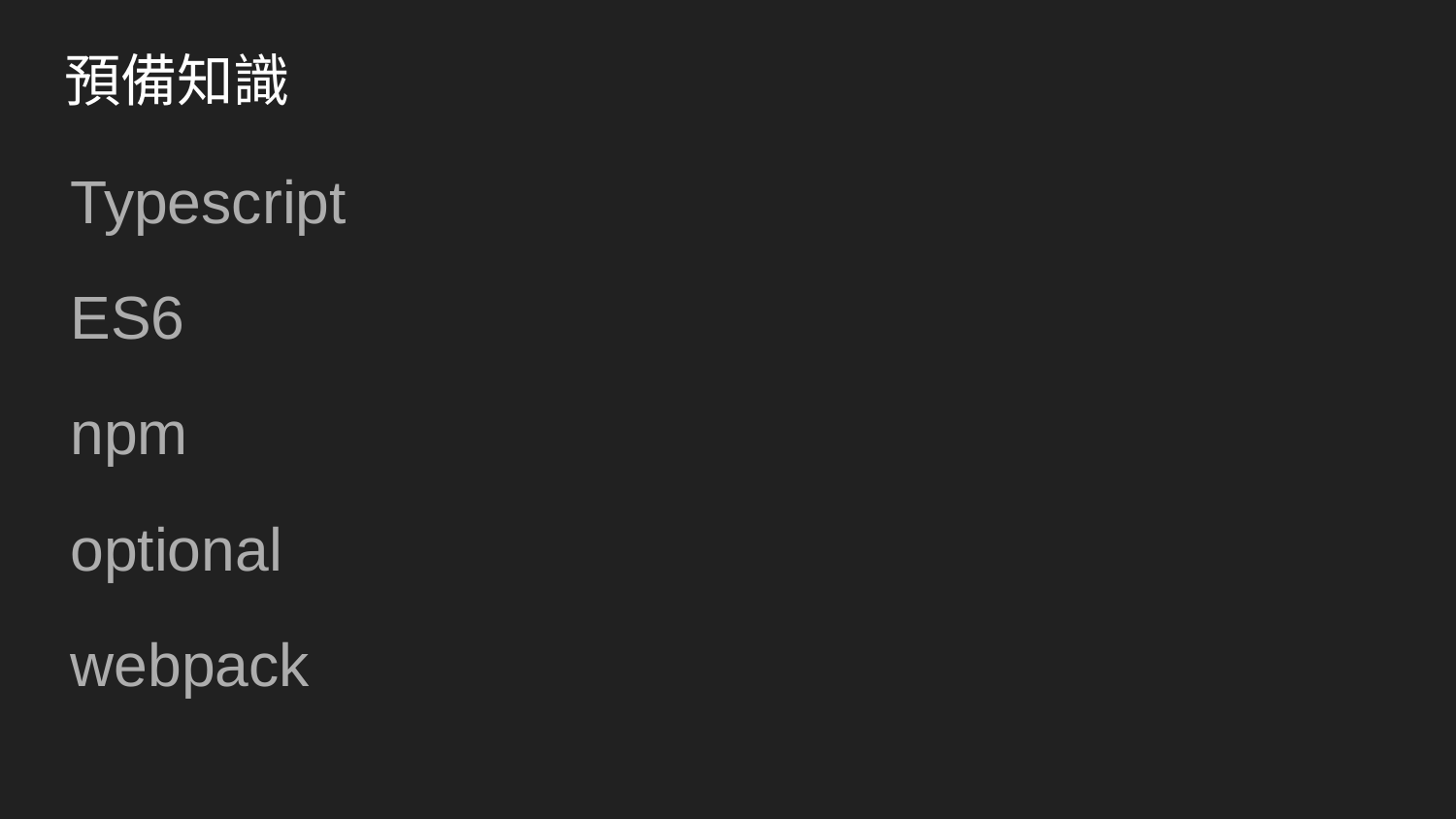

# 預備知識
Typescript
ES6
npm
optional
webpack